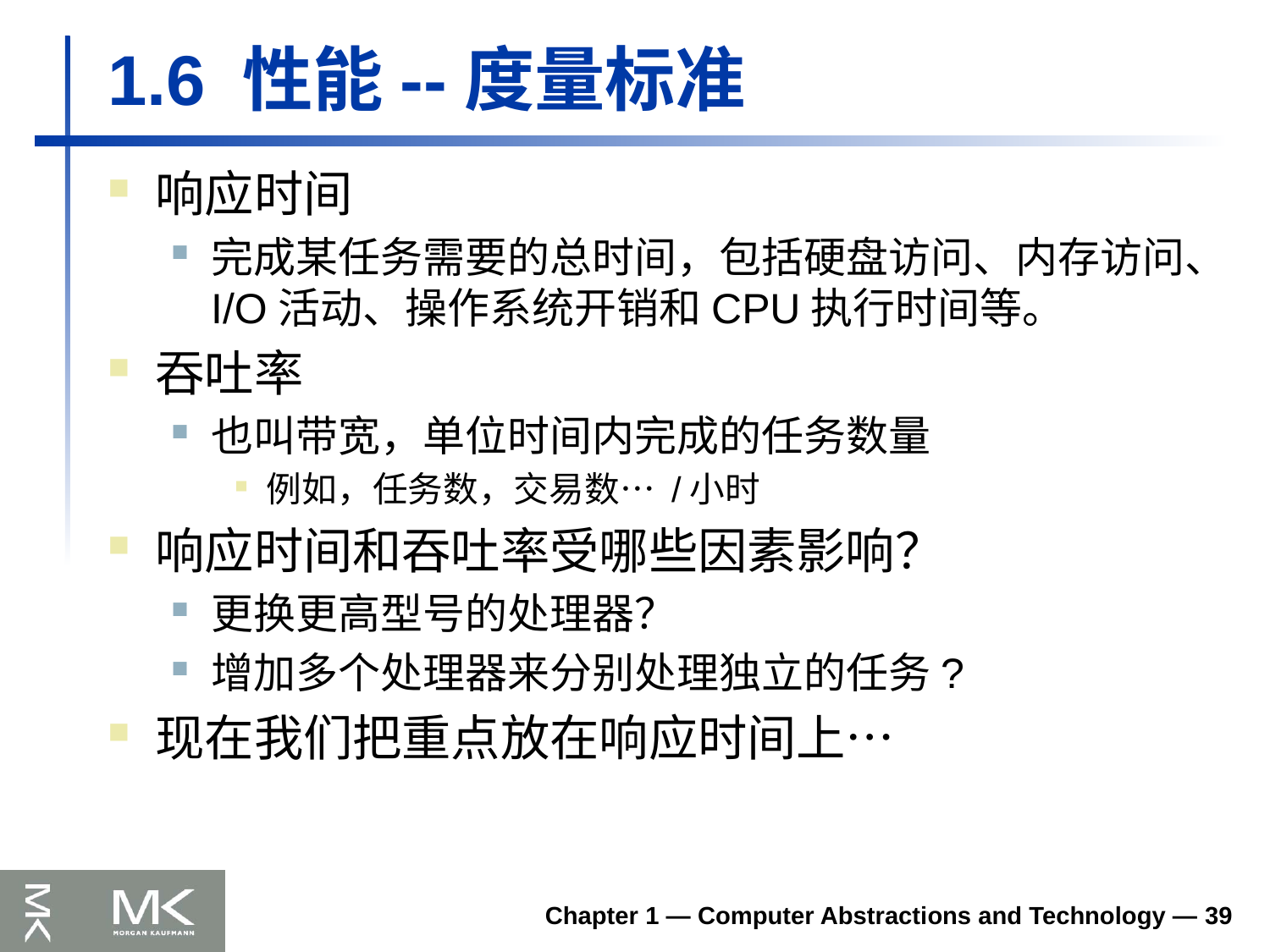

# 1.6 性能--度量标准
响应时间
完成某任务需要的总时间，包括硬盘访问、内存访问、I/O活动、操作系统开销和CPU执行时间等。
吞吐率
也叫带宽，单位时间内完成的任务数量
例如，任务数，交易数… /小时
响应时间和吞吐率受哪些因素影响？
更换更高型号的处理器？
增加多个处理器来分别处理独立的任务?
现在我们把重点放在响应时间上…
Chapter 1 — Computer Abstractions and Technology — 39